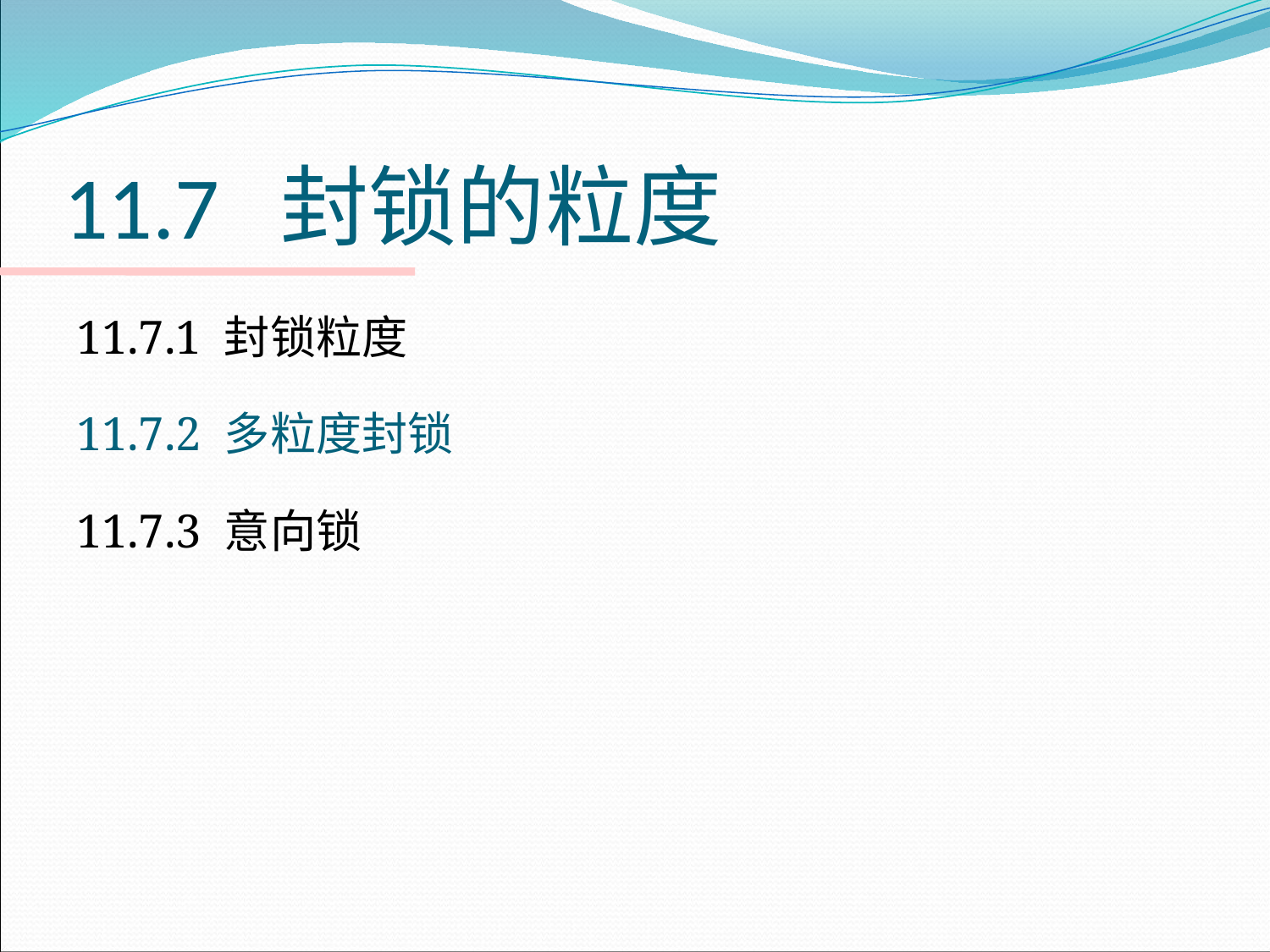

# 11.7  封锁的粒度
11.7.1 封锁粒度
11.7.2 多粒度封锁
11.7.3 意向锁
1044